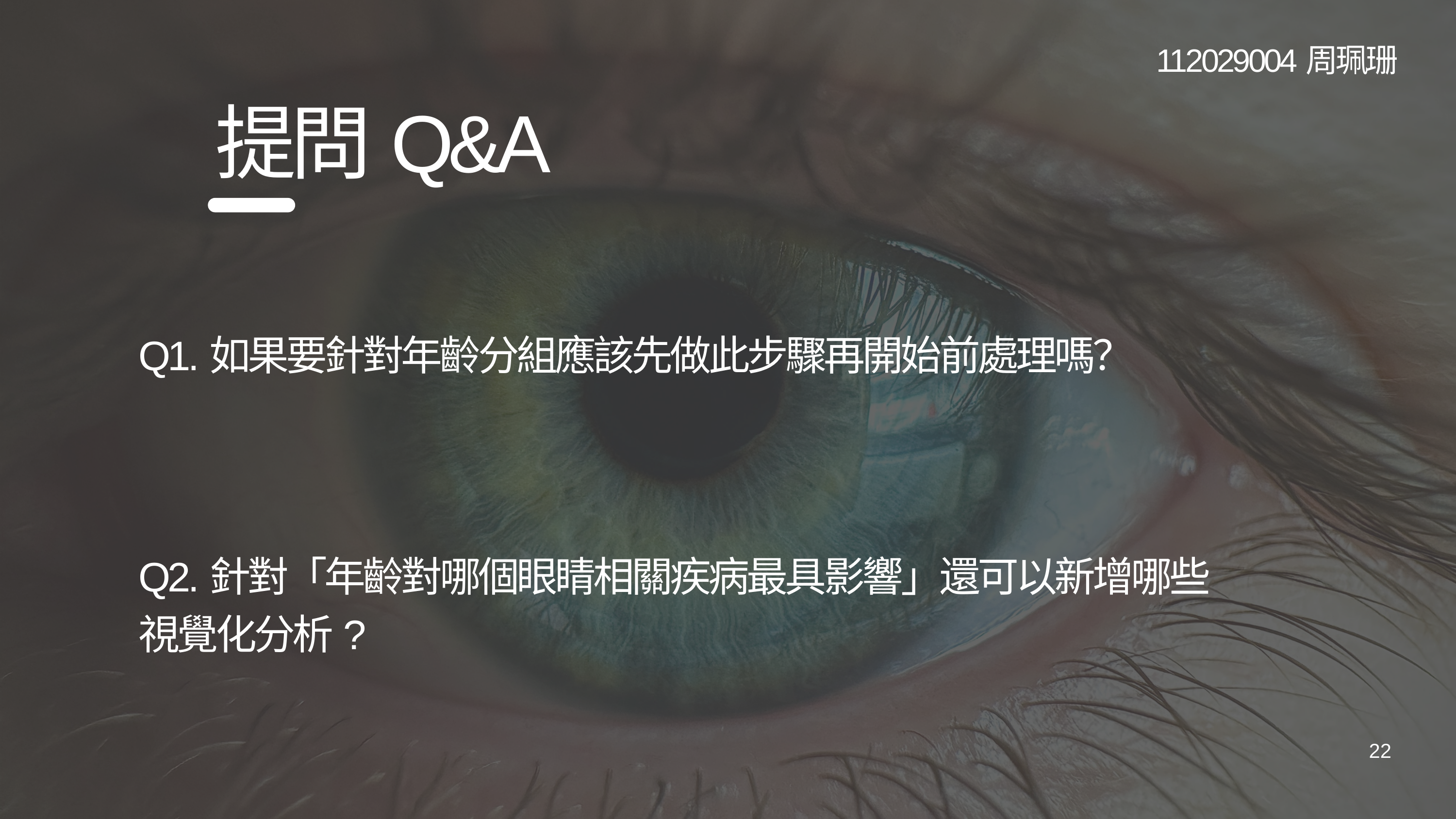

112029004周珮珊
提問Q&A

Q1.如果要針對年齡分組應該先做此步驟再開始前處理嗎？
Q2.針對「年齡對哪個眼睛相關疾病最具影響」還可以新增哪些視覺化分析?
22